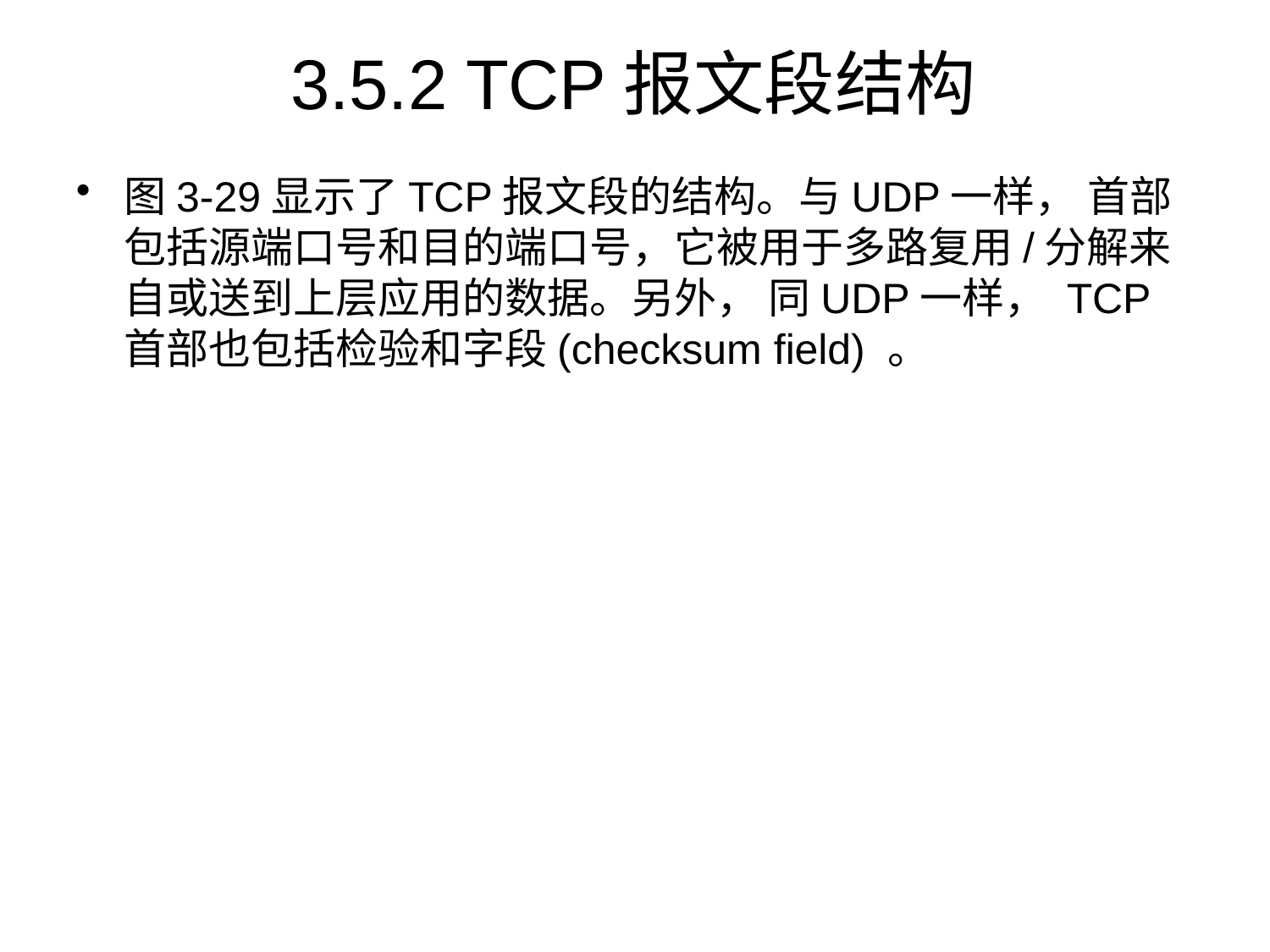

# 3.5.2 TCP报文段结构
图3-29显示了TCP报文段的结构。与UDP一样， 首部包括源端口号和目的端口号，它被用于多路复用/分解来自或送到上层应用的数据。另外， 同UDP一样， TCP首部也包括检验和字段(checksum field) 。